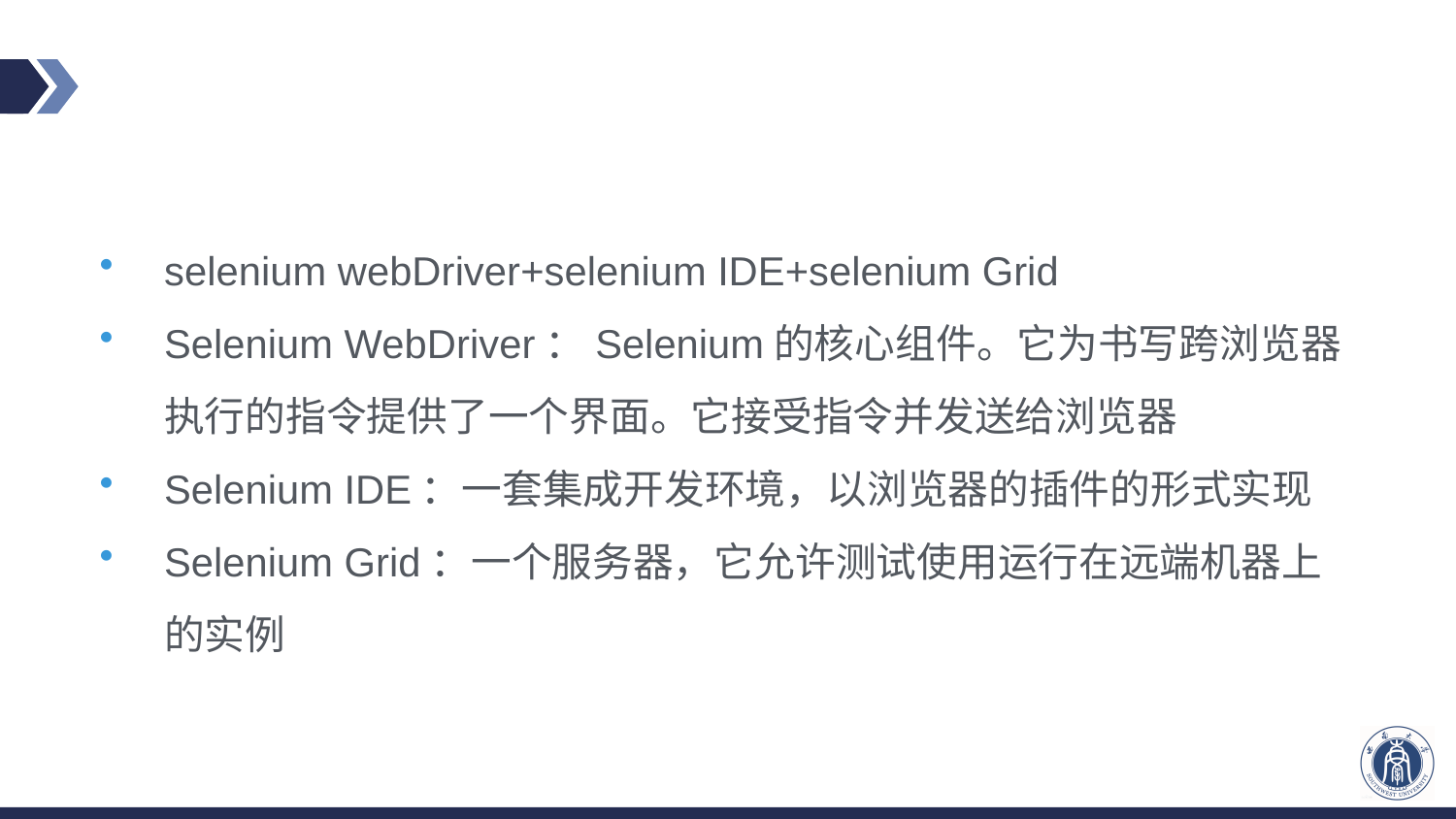

#
selenium webDriver+selenium IDE+selenium Grid
Selenium WebDriver：Selenium的核心组件。它为书写跨浏览器执行的指令提供了一个界面。它接受指令并发送给浏览器
Selenium IDE：一套集成开发环境，以浏览器的插件的形式实现
Selenium Grid：一个服务器，它允许测试使用运行在远端机器上的实例